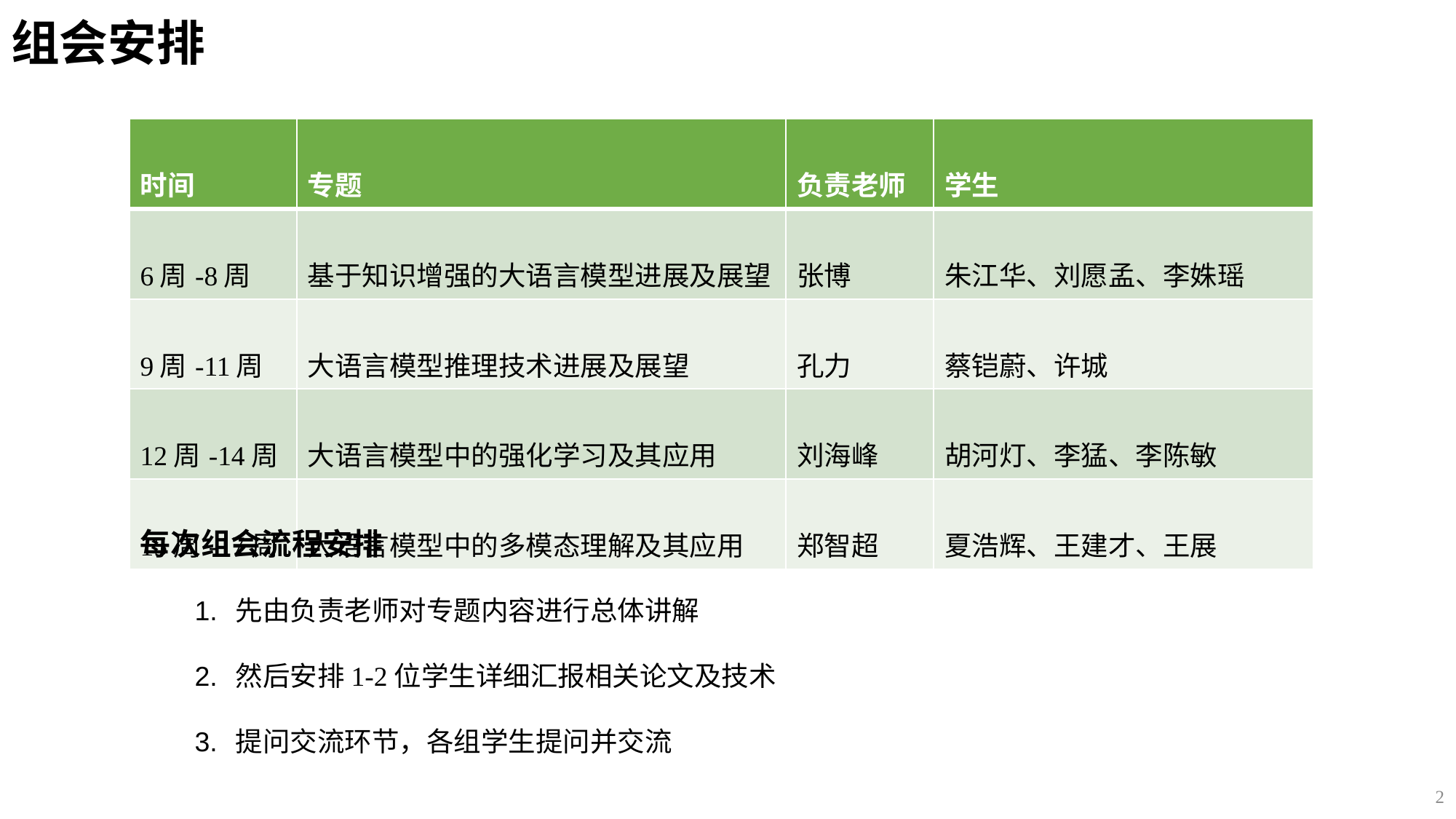

# 组会安排
| 时间 | 专题 | 负责老师 | 学生 |
| --- | --- | --- | --- |
| 6周-8周 | 基于知识增强的大语言模型进展及展望 | 张博 | 朱江华、刘愿孟、李姝瑶 |
| 9周-11周 | 大语言模型推理技术进展及展望 | 孔力 | 蔡铠蔚、许城 |
| 12周-14周 | 大语言模型中的强化学习及其应用 | 刘海峰 | 胡河灯、李猛、李陈敏 |
| 15周-17周 | 大语言模型中的多模态理解及其应用 | 郑智超 | 夏浩辉、王建才、王展 |
每次组会流程安排
先由负责老师对专题内容进行总体讲解
然后安排1-2位学生详细汇报相关论文及技术
提问交流环节，各组学生提问并交流
2